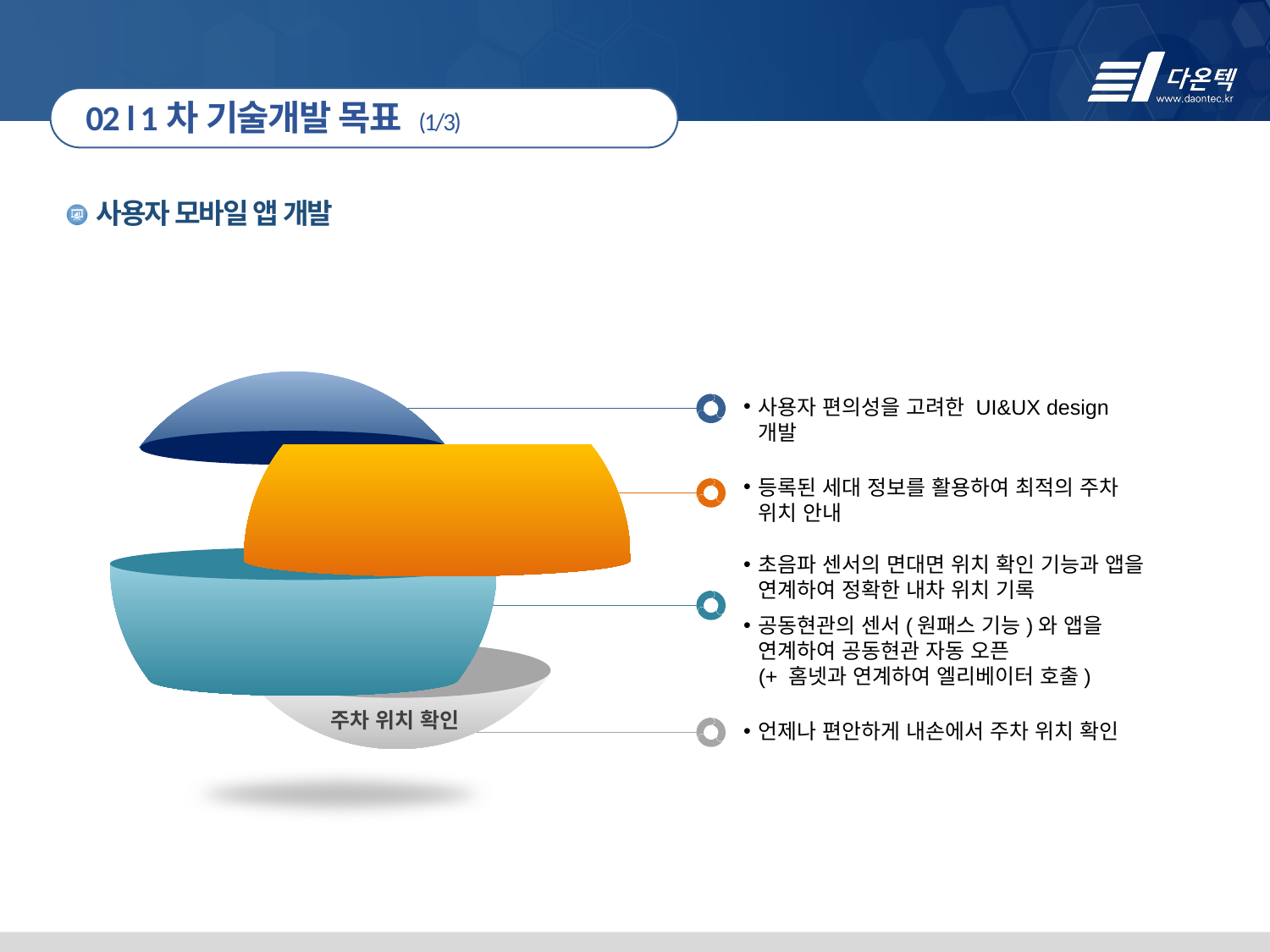

02 l 1차 기술개발 목표 (1/3)
사용자 모바일 앱 개발

모바일 앱
(DAVIS-사용자) 개발

개인화 서비스 개발

내차 위치 기록부터 집 앞 까지 한번에 패스

주차 위치 확인

사용자 편의성을 고려한 UI&UX design 개발

등록된 세대 정보를 활용하여 최적의 주차 위치 안내

초음파 센서의 면대면 위치 확인 기능과 앱을 연계하여 정확한 내차 위치 기록
공동현관의 센서(원패스 기능)와 앱을 연계하여 공동현관 자동 오픈
(+ 홈넷과 연계하여 엘리베이터 호출)

언제나 편안하게 내손에서 주차 위치 확인